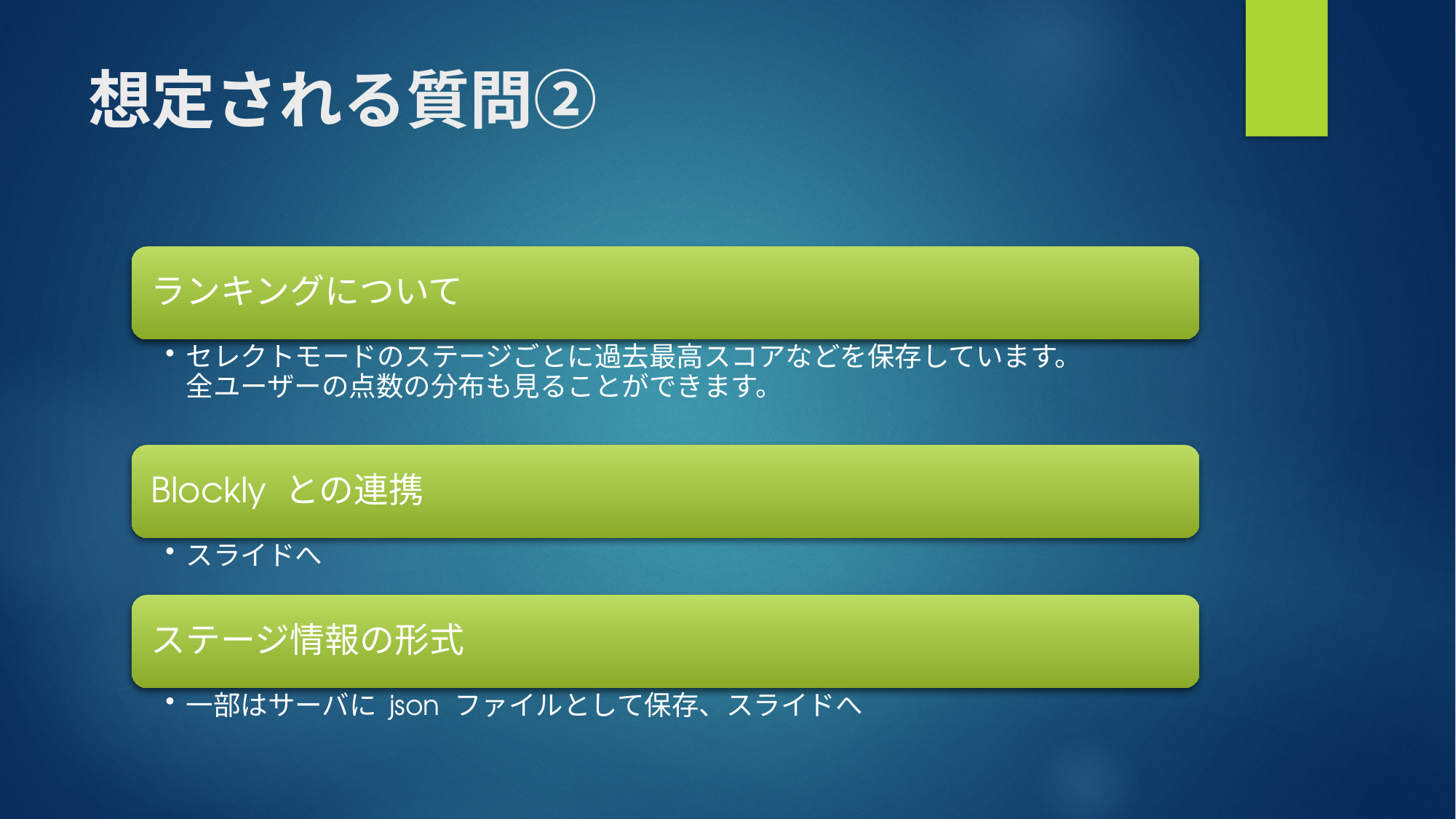

# 想定される質問➁
ランキングについて
セレクトモードのステージごとに過去最高スコアなどを保存しています。
全ユーザーの点数の分布も見ることができます。
Blockly との連携
スライドへ
ステージ情報の形式
一部はサーバに json ファイルとして保存、スライドへ